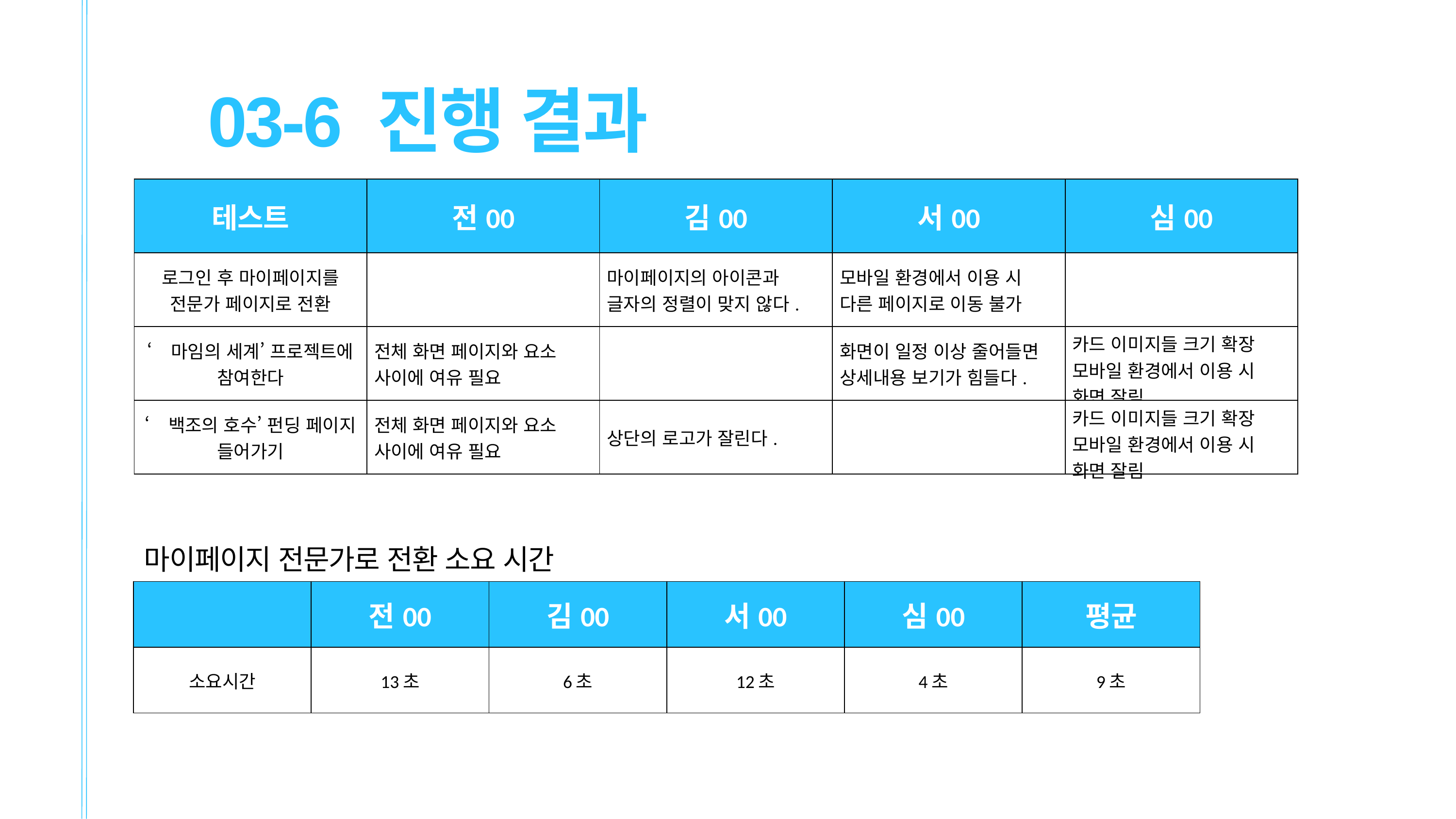

03-6 진행 결과
| 테스트 | 전00 | 김00 | 서00 | 심00 |
| --- | --- | --- | --- | --- |
| 로그인 후 마이페이지를 전문가 페이지로 전환 |  | 마이페이지의 아이콘과 글자의 정렬이 맞지 않다. | 모바일 환경에서 이용 시 다른 페이지로 이동 불가 |  |
| ‘마임의 세계’ 프로젝트에 참여한다 | 전체 화면 페이지와 요소 사이에 여유 필요 |  | 화면이 일정 이상 줄어들면 상세내용 보기가 힘들다. | 카드 이미지들 크기 확장 모바일 환경에서 이용 시 화면 잘림 |
| ‘백조의 호수’ 펀딩 페이지 들어가기 | 전체 화면 페이지와 요소 사이에 여유 필요 | 상단의 로고가 잘린다. |  | 카드 이미지들 크기 확장 모바일 환경에서 이용 시 화면 잘림 |
마이페이지 전문가로 전환 소요 시간
|  | 전00 | 김00 | 서00 | 심00 | 평균 |
| --- | --- | --- | --- | --- | --- |
| 소요시간 | 13초 | 6초 | 12초 | 4초 | 9초 |